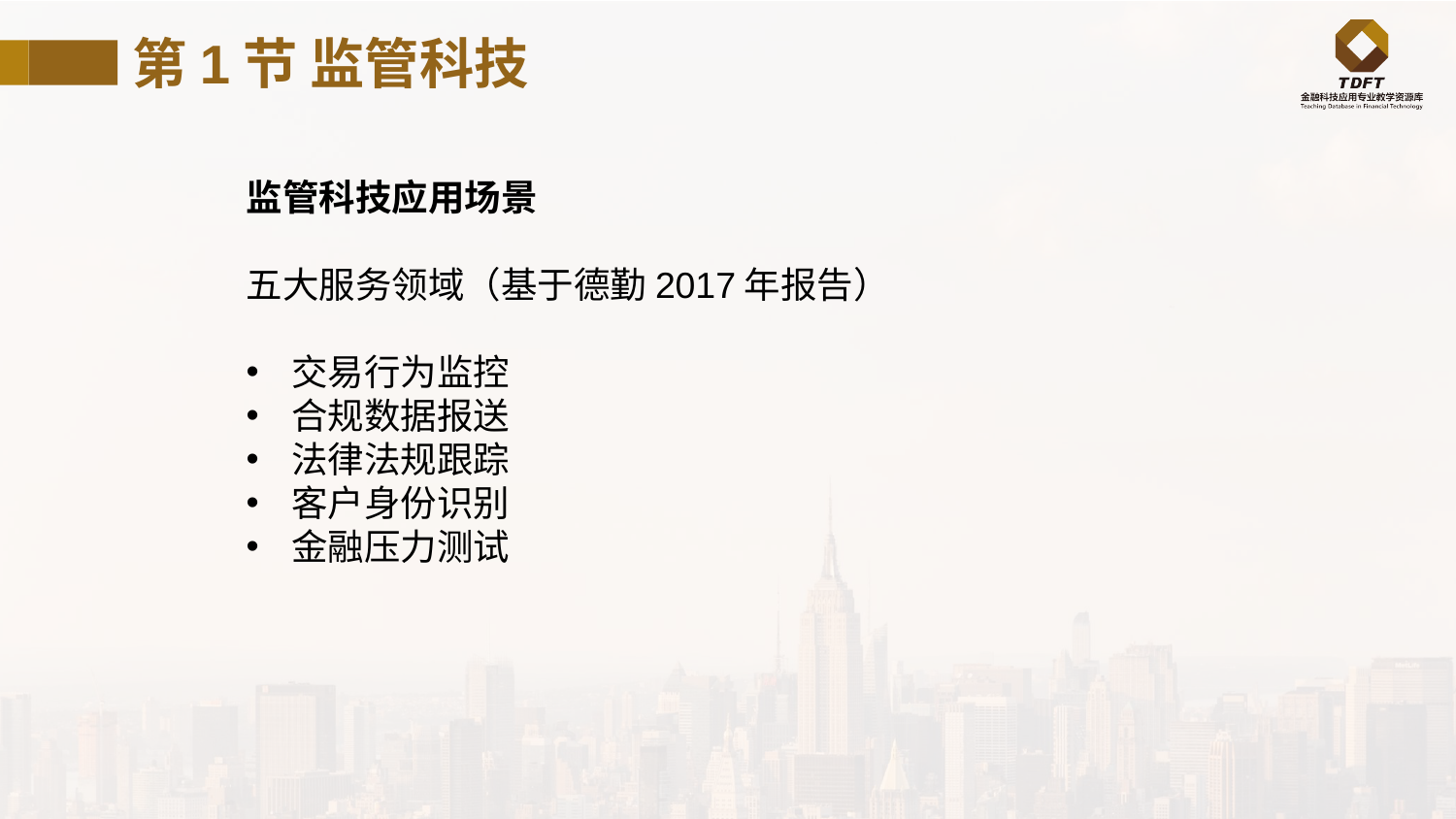

第1节 监管科技

监管科技应用场景

五大服务领域（基于德勤2017年报告）

交易行为监控
合规数据报送
法律法规跟踪
客户身份识别
金融压力测试